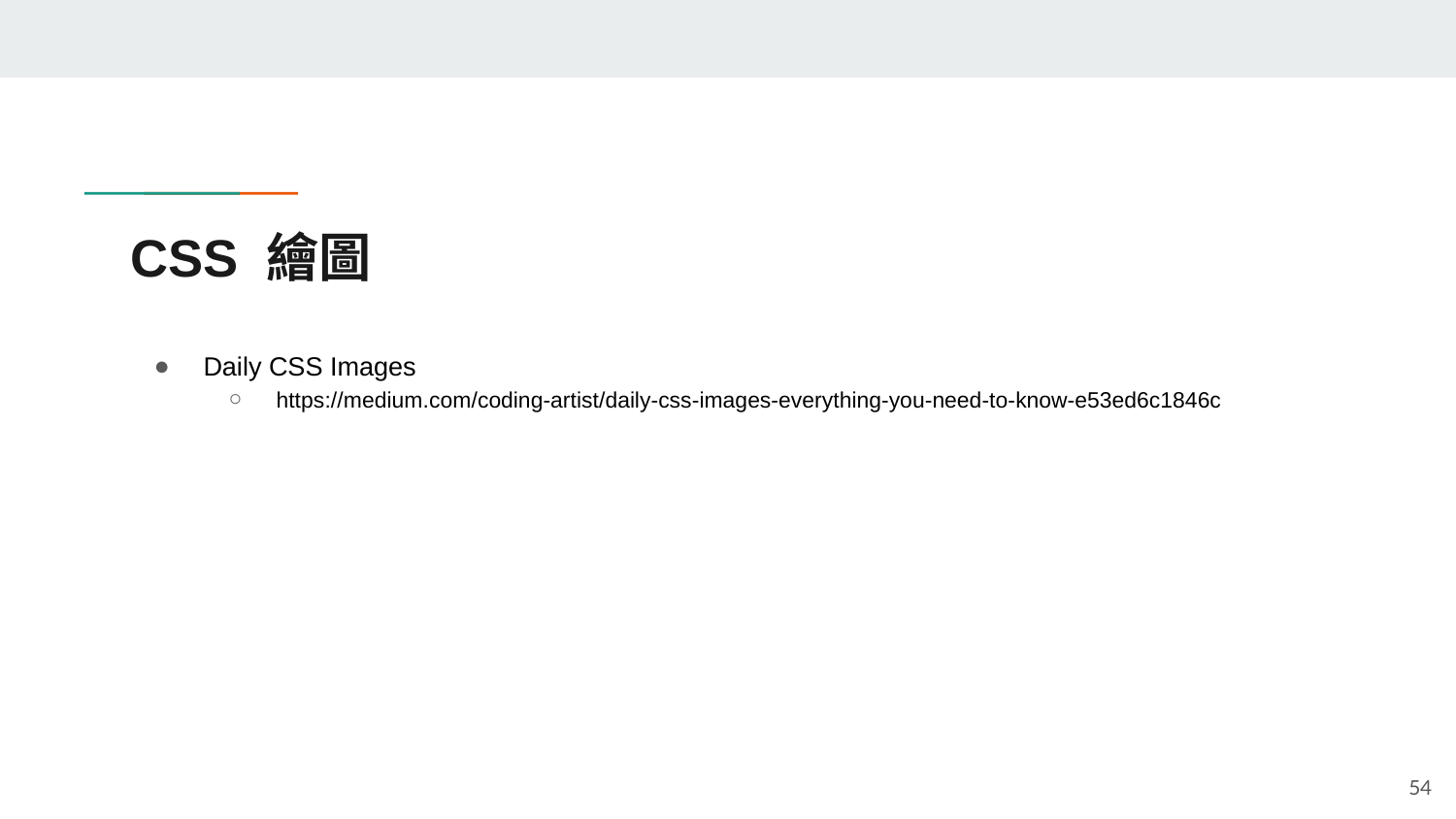

# CSS 繪圖
Daily CSS Images
https://medium.com/coding-artist/daily-css-images-everything-you-need-to-know-e53ed6c1846c

54